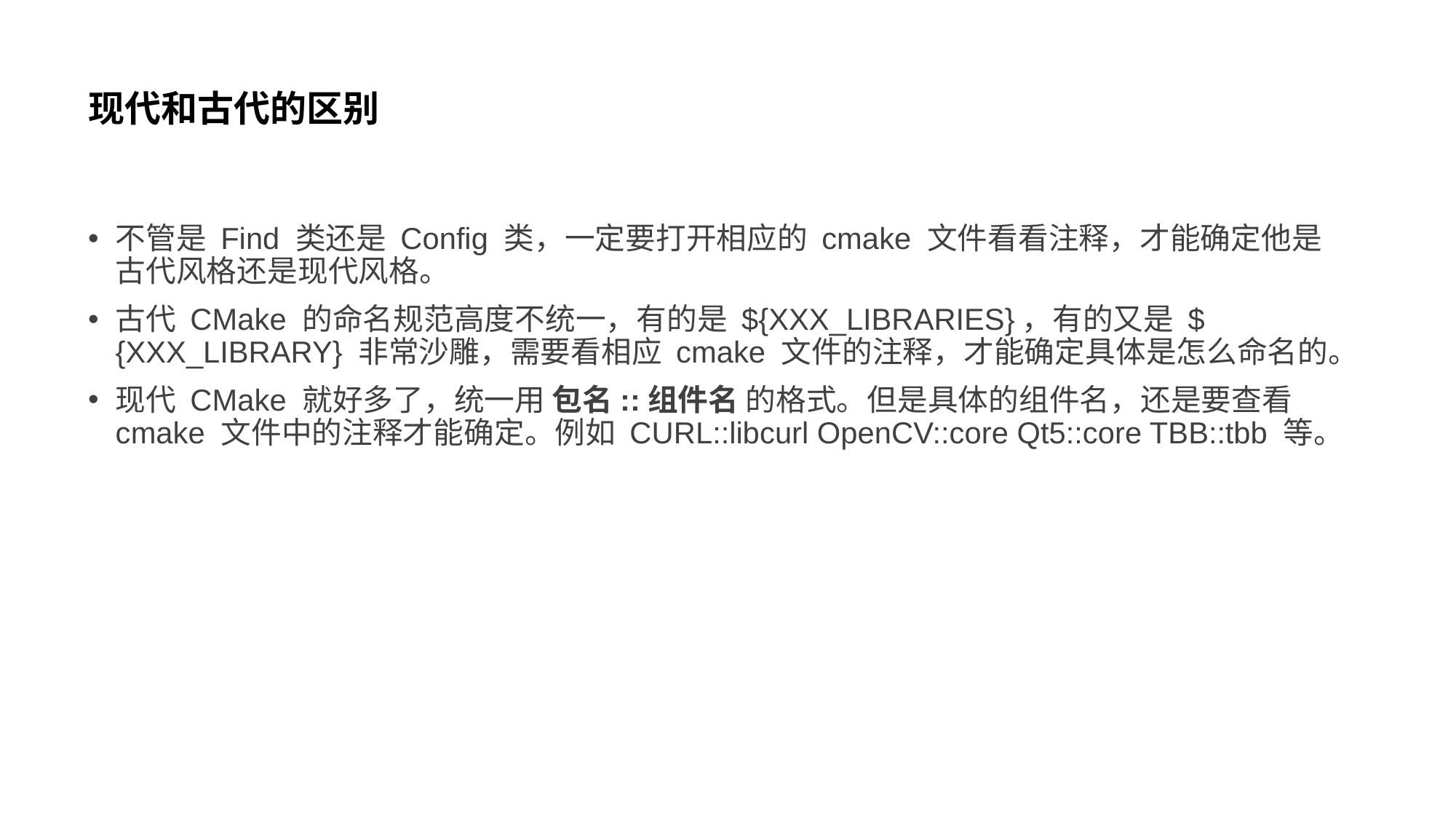

# 现代和古代的区别
不管是 Find 类还是 Config 类，一定要打开相应的 cmake 文件看看注释，才能确定他是古代风格还是现代风格。
古代 CMake 的命名规范高度不统一，有的是 ${XXX_LIBRARIES}，有的又是 ${XXX_LIBRARY} 非常沙雕，需要看相应 cmake 文件的注释，才能确定具体是怎么命名的。
现代 CMake 就好多了，统一用 包名::组件名 的格式。但是具体的组件名，还是要查看 cmake 文件中的注释才能确定。例如 CURL::libcurl OpenCV::core Qt5::core TBB::tbb 等。